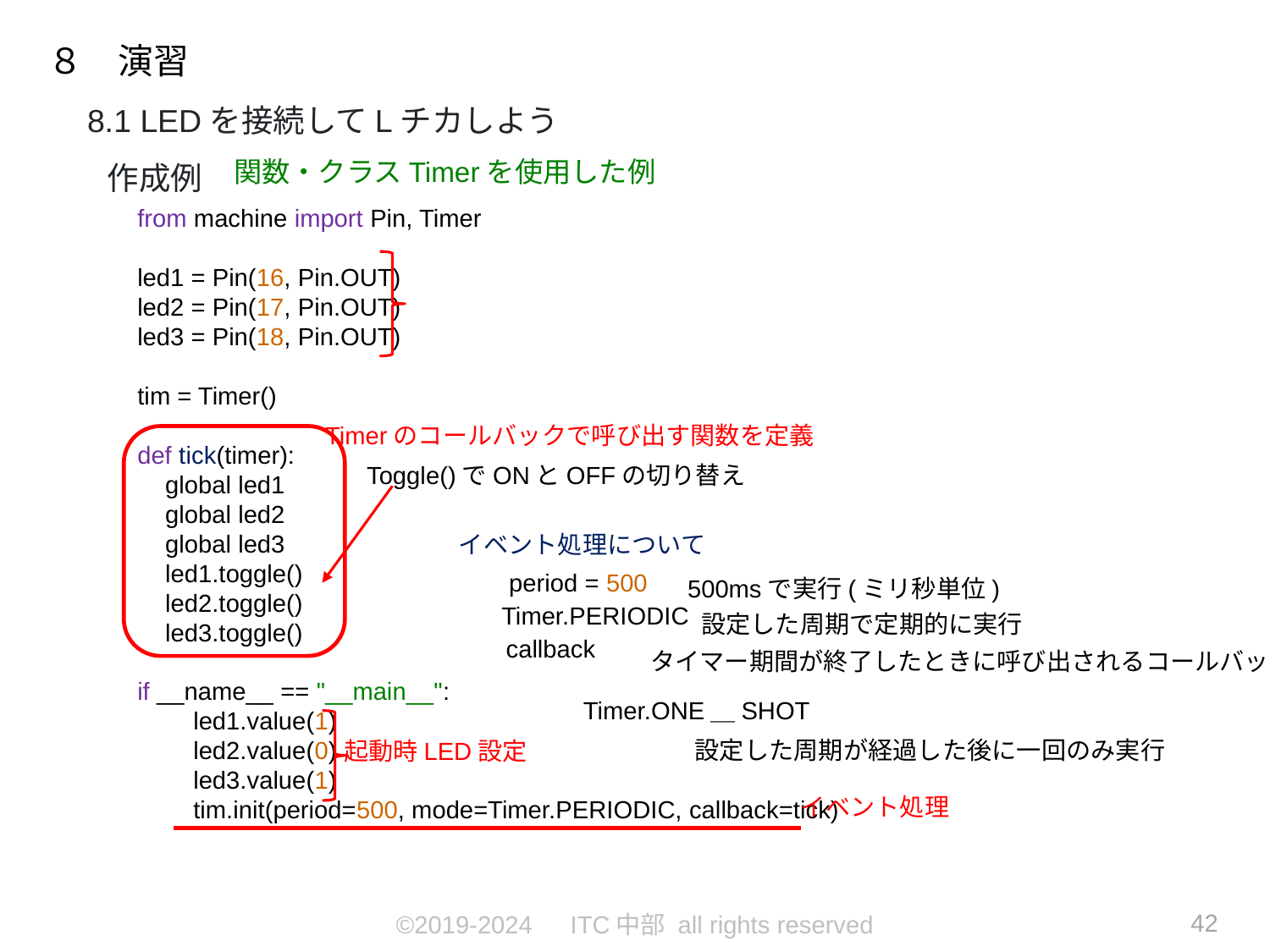

８　演習
8.1 LEDを接続してLチカしよう
関数・クラスTimerを使用した例
作成例
from machine import Pin, Timer

led1 = Pin(16, Pin.OUT)
led2 = Pin(17, Pin.OUT)
led3 = Pin(18, Pin.OUT)

tim = Timer()

def tick(timer):
    global led1
    global led2
    global led3
    led1.toggle()
    led2.toggle()
    led3.toggle()

if __name__ == "__main__":
        led1.value(1)
        led2.value(0)
        led3.value(1)
        tim.init(period=500, mode=Timer.PERIODIC, callback=tick)

Timerのコールバックで呼び出す関数を定義

Toggle()でONとOFFの切り替え
イベント処理について
period = 500
500msで実行(ミリ秒単位)
Timer.PERIODIC
設定した周期で定期的に実行
callback
タイマー期間が終了したときに呼び出されるコールバック
Timer.ONE＿SHOT
設定した周期が経過した後に一回のみ実行

起動時LED設定
イベント処理